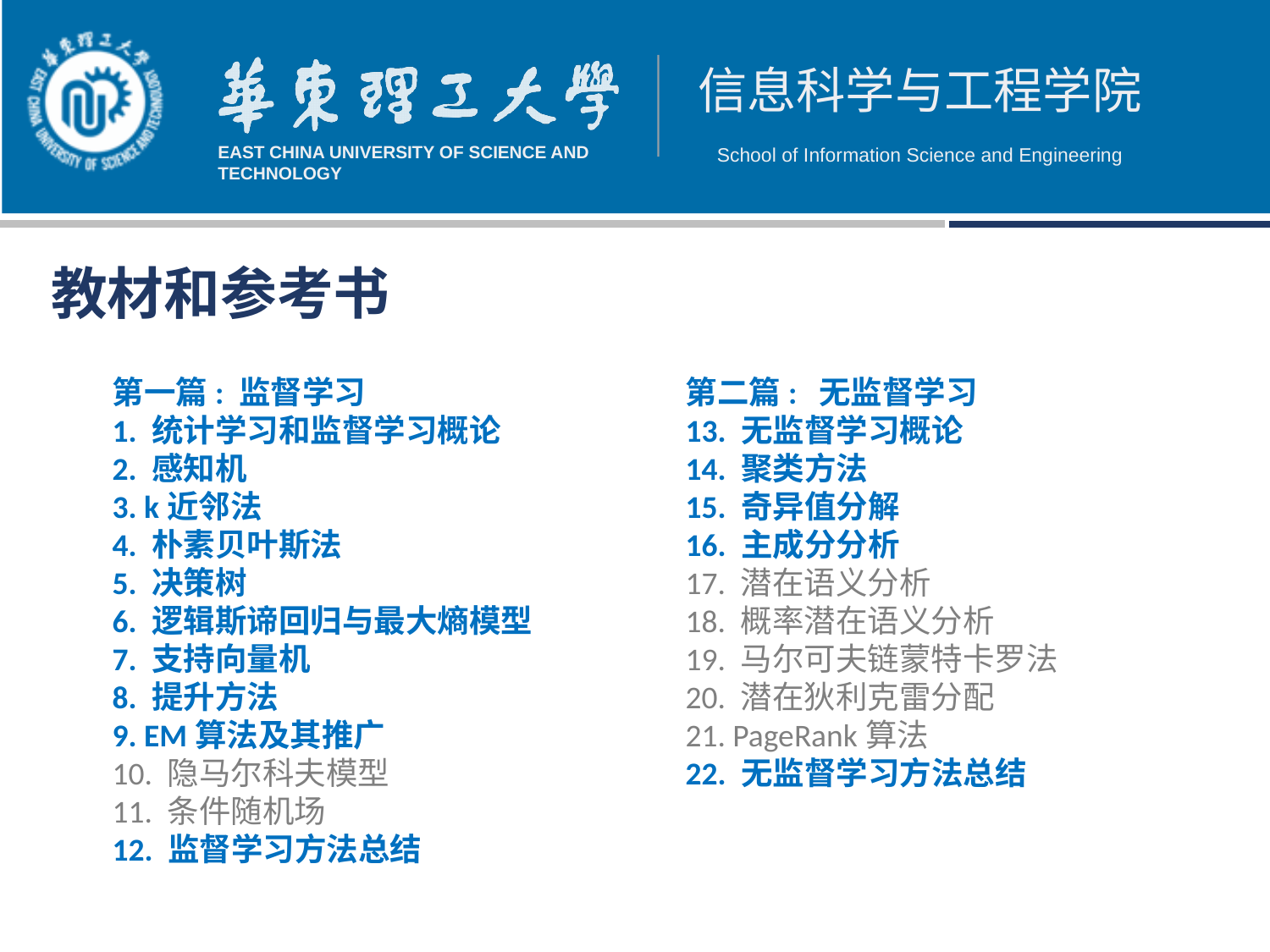

教材和参考书
第一篇: 监督学习
1. 统计学习和监督学习概论
2. 感知机
3. k近邻法
4. 朴素贝叶斯法
5. 决策树
6. 逻辑斯谛回归与最大熵模型
7. 支持向量机
8. 提升方法
9. EM算法及其推广
10. 隐马尔科夫模型
11. 条件随机场
12. 监督学习方法总结

第二篇:  无监督学习
13. 无监督学习概论
14. 聚类方法
15. 奇异值分解
16. 主成分分析
17. 潜在语义分析
18. 概率潜在语义分析
19. 马尔可夫链蒙特卡罗法
20. 潜在狄利克雷分配
21. PageRank算法
22. 无监督学习方法总结

7